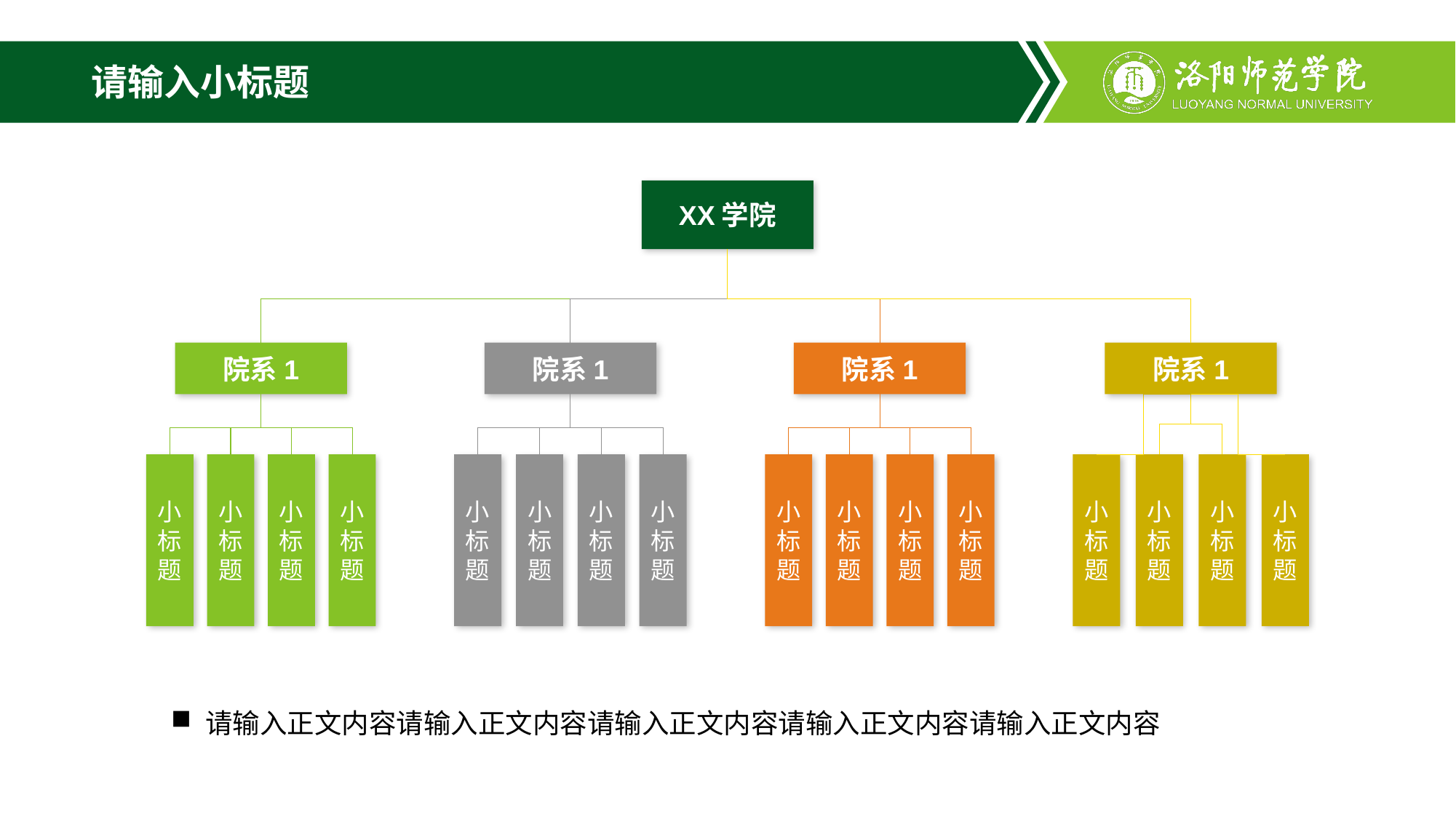

# 请输入小标题
XX学院
院系1
小标题
小标题
小标题
小标题
院系1
小标题
小标题
小标题
小标题
院系1
小标题
小标题
小标题
小标题
院系1
小标题
小标题
小标题
小标题
请输入正文内容请输入正文内容请输入正文内容请输入正文内容请输入正文内容